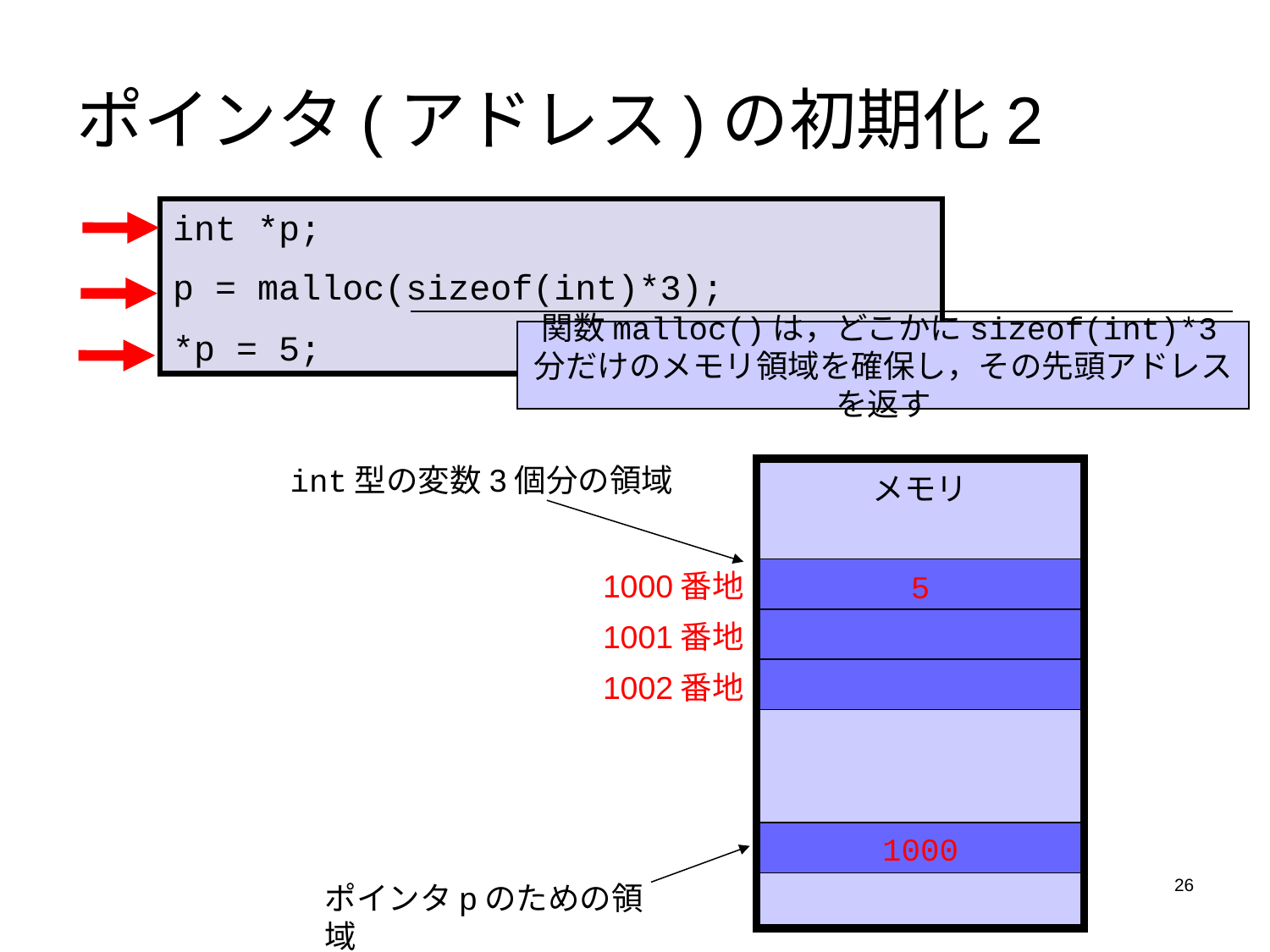

# ポインタ(アドレス)の初期化2
int *p;
p = malloc(sizeof(int)*3);
*p = 5;

関数malloc()は，どこかにsizeof(int)*3分だけのメモリ領域を確保し，その先頭アドレスを返す

int型の変数3個分の領域

メモリ

1000番地
5

1001番地

1002番地

1000

26
ポインタpのための領域